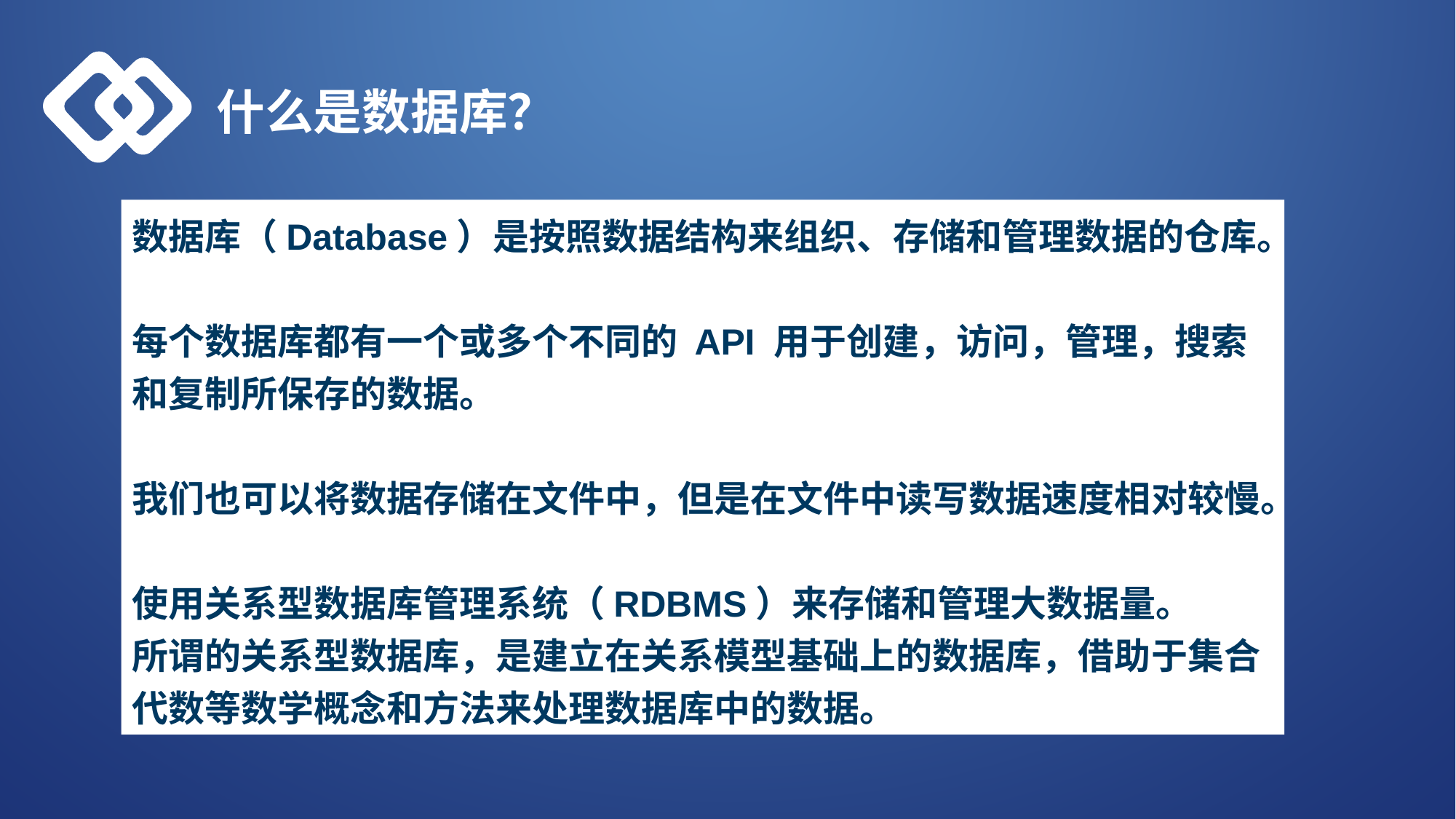

什么是数据库？

数据库（Database）是按照数据结构来组织、存储和管理数据的仓库。

每个数据库都有一个或多个不同的 API 用于创建，访问，管理，搜索和复制所保存的数据。

我们也可以将数据存储在文件中，但是在文件中读写数据速度相对较慢。

使用关系型数据库管理系统（RDBMS）来存储和管理大数据量。
所谓的关系型数据库，是建立在关系模型基础上的数据库，借助于集合代数等数学概念和方法来处理数据库中的数据。